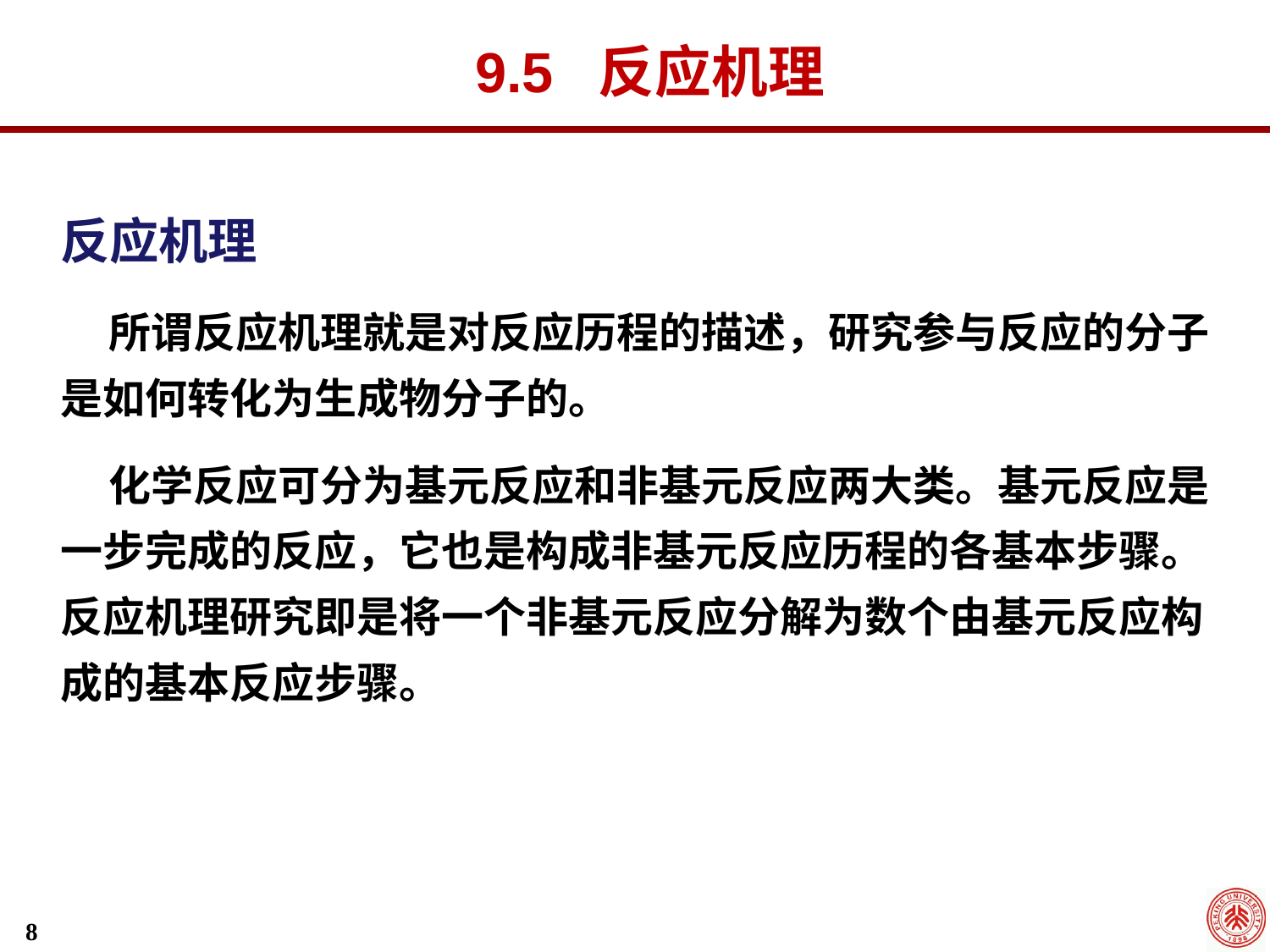

9.5  反应机理

反应机理
    所谓反应机理就是对反应历程的描述，研究参与反应的分子是如何转化为生成物分子的。
    化学反应可分为基元反应和非基元反应两大类。基元反应是一步完成的反应，它也是构成非基元反应历程的各基本步骤。反应机理研究即是将一个非基元反应分解为数个由基元反应构成的基本反应步骤。
8